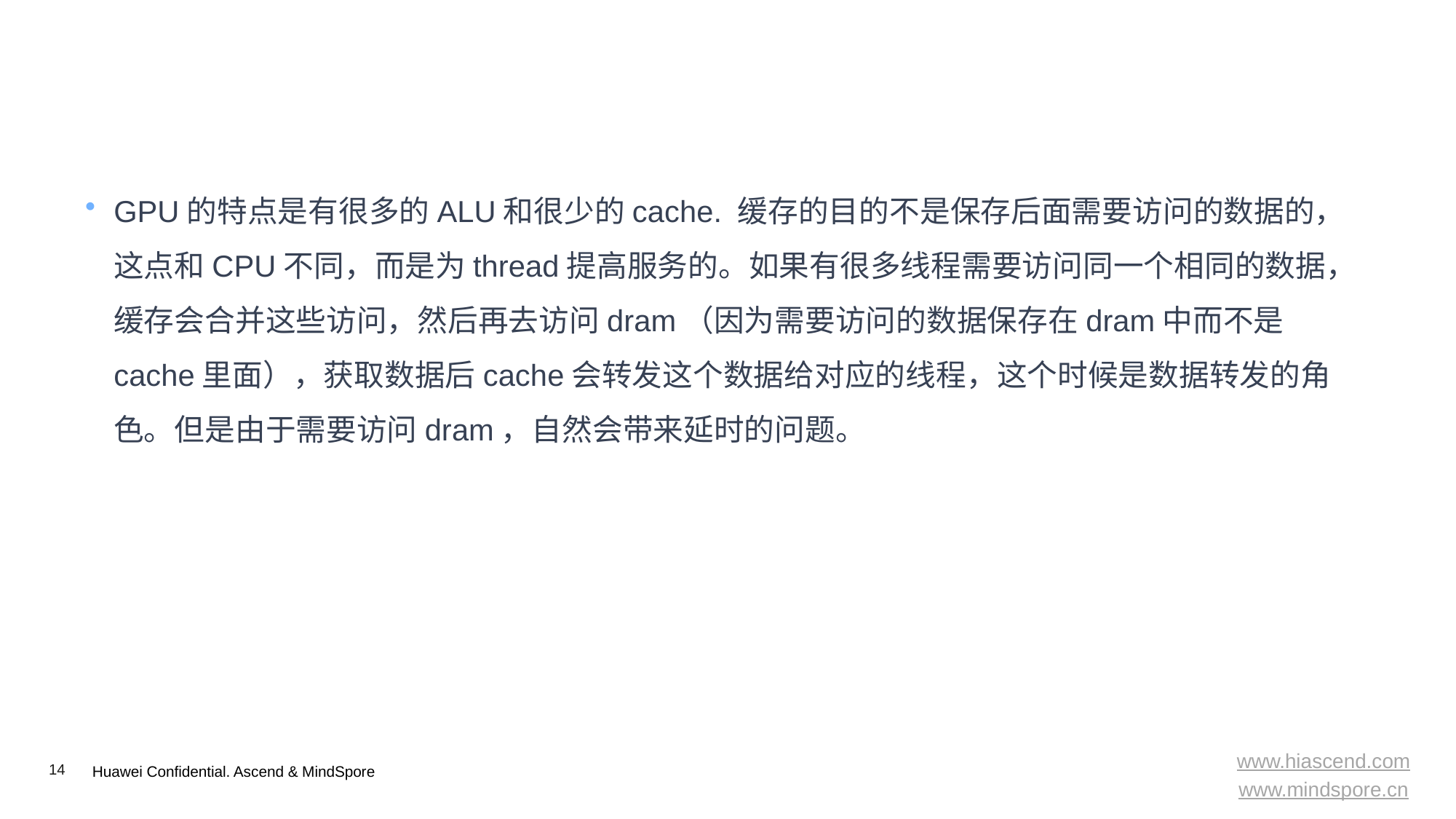

#
GPU的特点是有很多的ALU和很少的cache. 缓存的目的不是保存后面需要访问的数据的，这点和CPU不同，而是为thread提高服务的。如果有很多线程需要访问同一个相同的数据，缓存会合并这些访问，然后再去访问dram（因为需要访问的数据保存在dram中而不是cache里面），获取数据后cache会转发这个数据给对应的线程，这个时候是数据转发的角色。但是由于需要访问dram，自然会带来延时的问题。